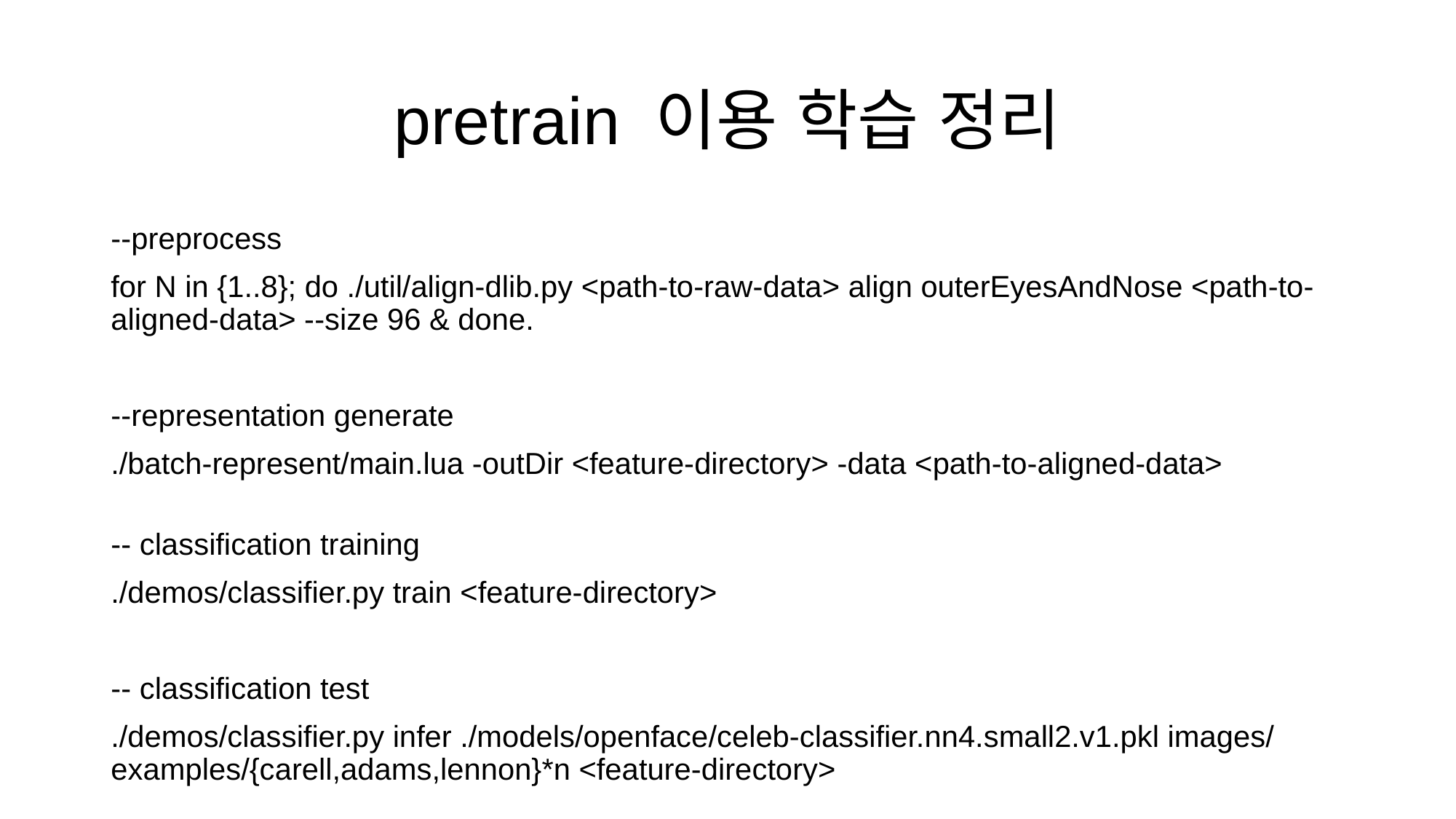

# pretrain 이용 학습 정리
--preprocess
for N in {1..8}; do ./util/align-dlib.py <path-to-raw-data> align outerEyesAndNose <path-to-aligned-data> --size 96 & done.

--representation generate
./batch-represent/main.lua -outDir <feature-directory> -data <path-to-aligned-data>
-- classification training
./demos/classifier.py train <feature-directory>

-- classification test
./demos/classifier.py infer ./models/openface/celeb-classifier.nn4.small2.v1.pkl images/examples/{carell,adams,lennon}*n <feature-directory>